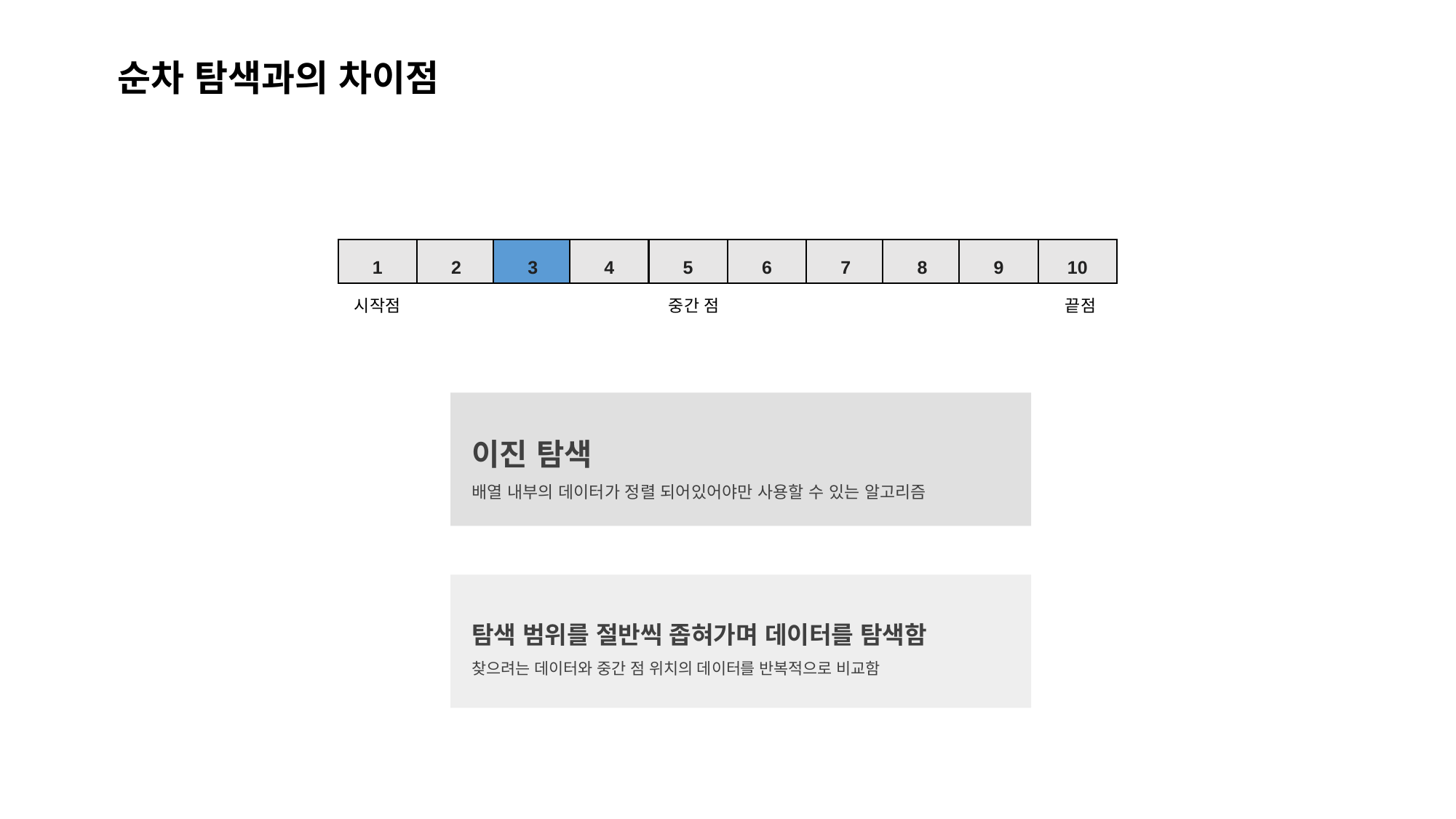

순차 탐색과의 차이점
2
3
4
5
1
7
8
9
10
6
시작점
중간 점
끝점
이진 탐색
배열 내부의 데이터가 정렬 되어있어야만 사용할 수 있는 알고리즘
탐색 범위를 절반씩 좁혀가며 데이터를 탐색함
찾으려는 데이터와 중간 점 위치의 데이터를 반복적으로 비교함